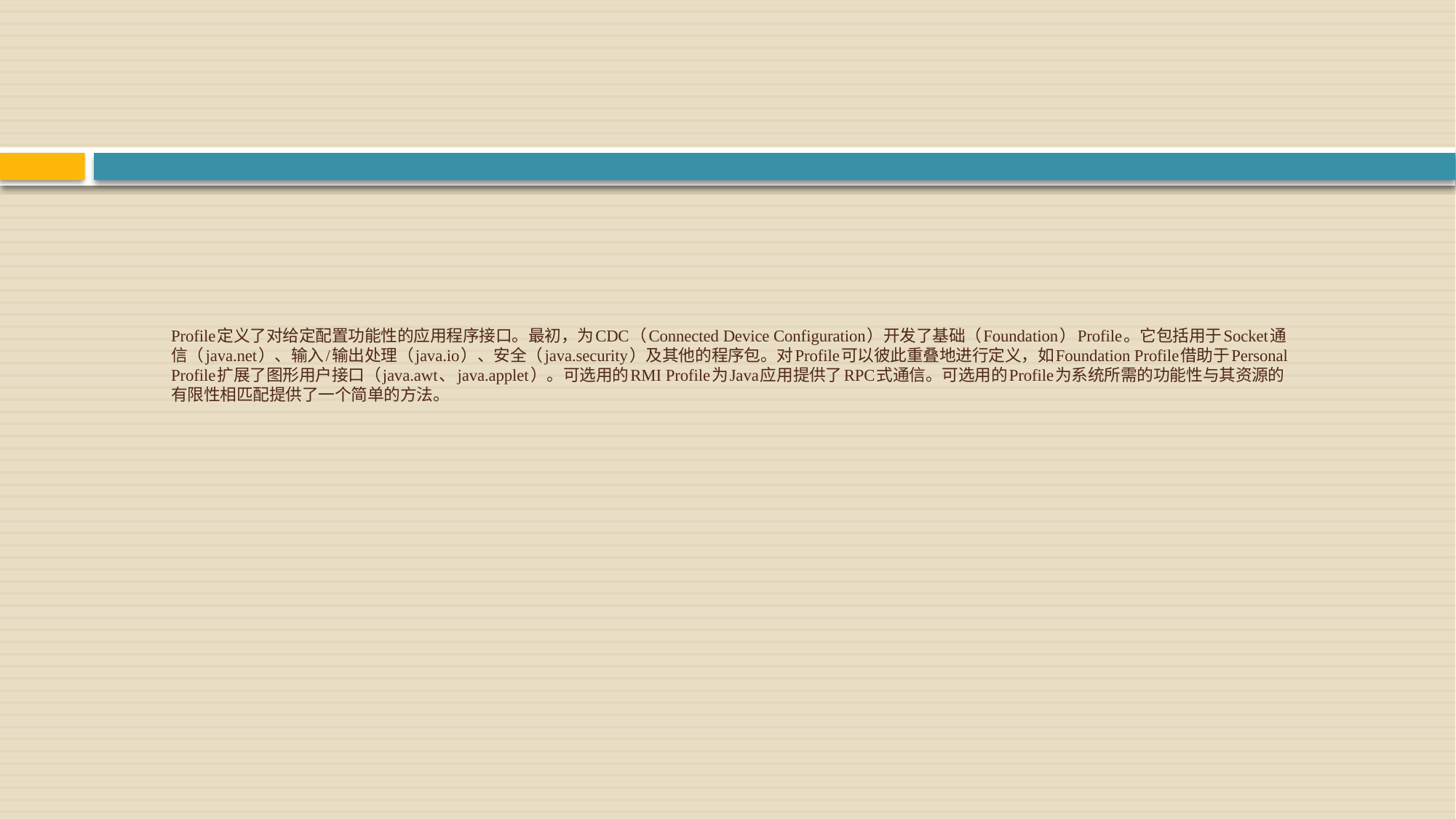

# Profile定义了对给定配置功能性的应用程序接口。最初，为CDC（Connected Device Configuration）开发了基础（Foundation）Profile。它包括用于Socket通信（java.net）、输入/输出处理（java.io）、安全（java.security）及其他的程序包。对Profile可以彼此重叠地进行定义，如Foundation Profile借助于Personal Profile扩展了图形用户接口（java.awt、java.applet）。可选用的RMI Profile为Java应用提供了RPC式通信。可选用的Profile为系统所需的功能性与其资源的有限性相匹配提供了一个简单的方法。